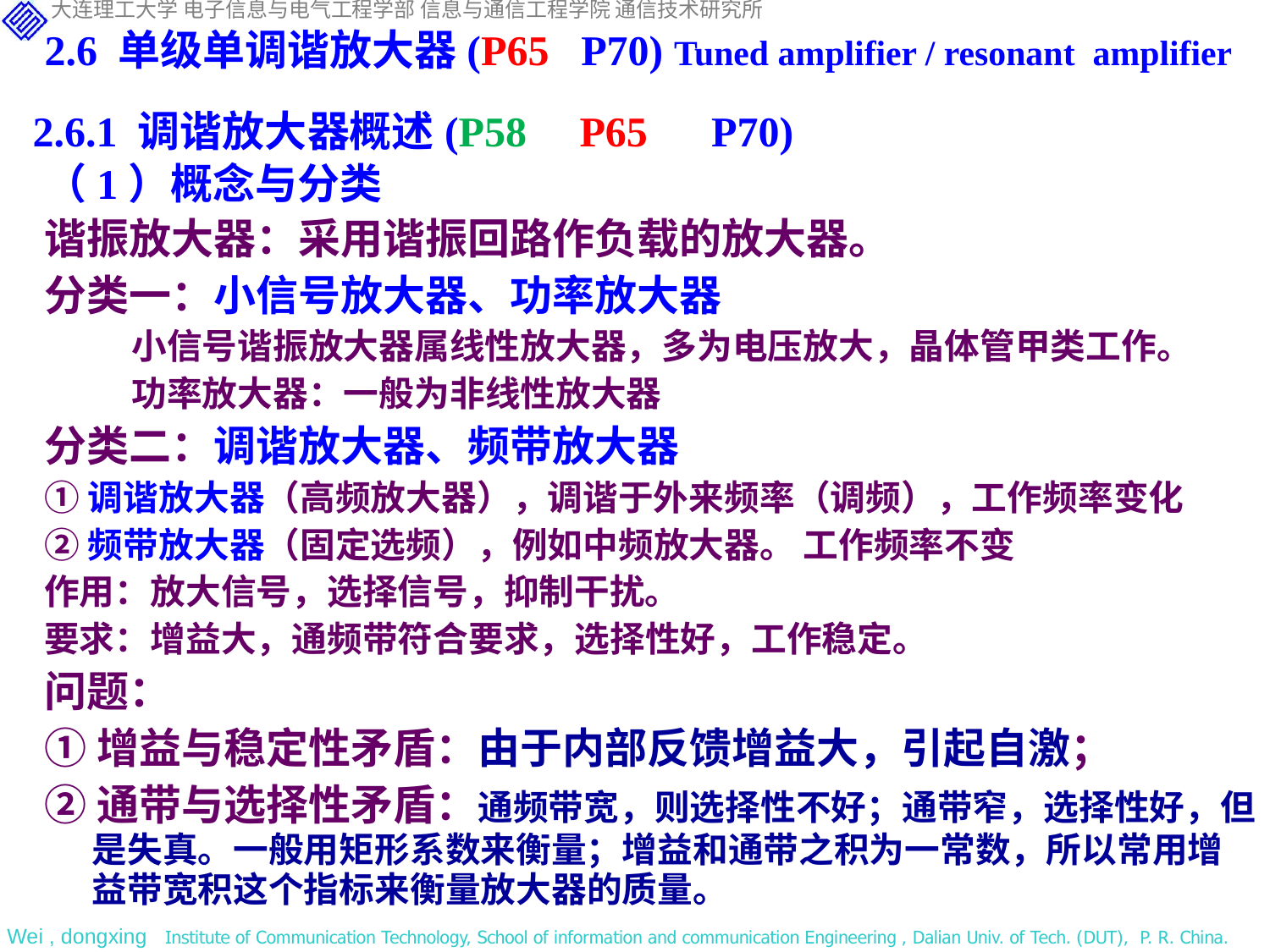

2.6 单级单调谐放大器(P65   P70) Tuned amplifier / resonant  amplifier
2.6.1 调谐放大器概述(P58     P65      P70)
（1）概念与分类
谐振放大器：采用谐振回路作负载的放大器。
分类一：小信号放大器、功率放大器
小信号谐振放大器属线性放大器，多为电压放大，晶体管甲类工作。
功率放大器：一般为非线性放大器
分类二：调谐放大器、频带放大器
①调谐放大器（高频放大器），调谐于外来频率（调频），工作频率变化
②频带放大器（固定选频），例如中频放大器。 工作频率不变
作用：放大信号，选择信号，抑制干扰。
要求：增益大，通频带符合要求，选择性好，工作稳定。
问题：
①增益与稳定性矛盾：由于内部反馈增益大，引起自激；
②通带与选择性矛盾：通频带宽，则选择性不好；通带窄，选择性好，但是失真。一般用矩形系数来衡量；增益和通带之积为一常数，所以常用增益带宽积这个指标来衡量放大器的质量。